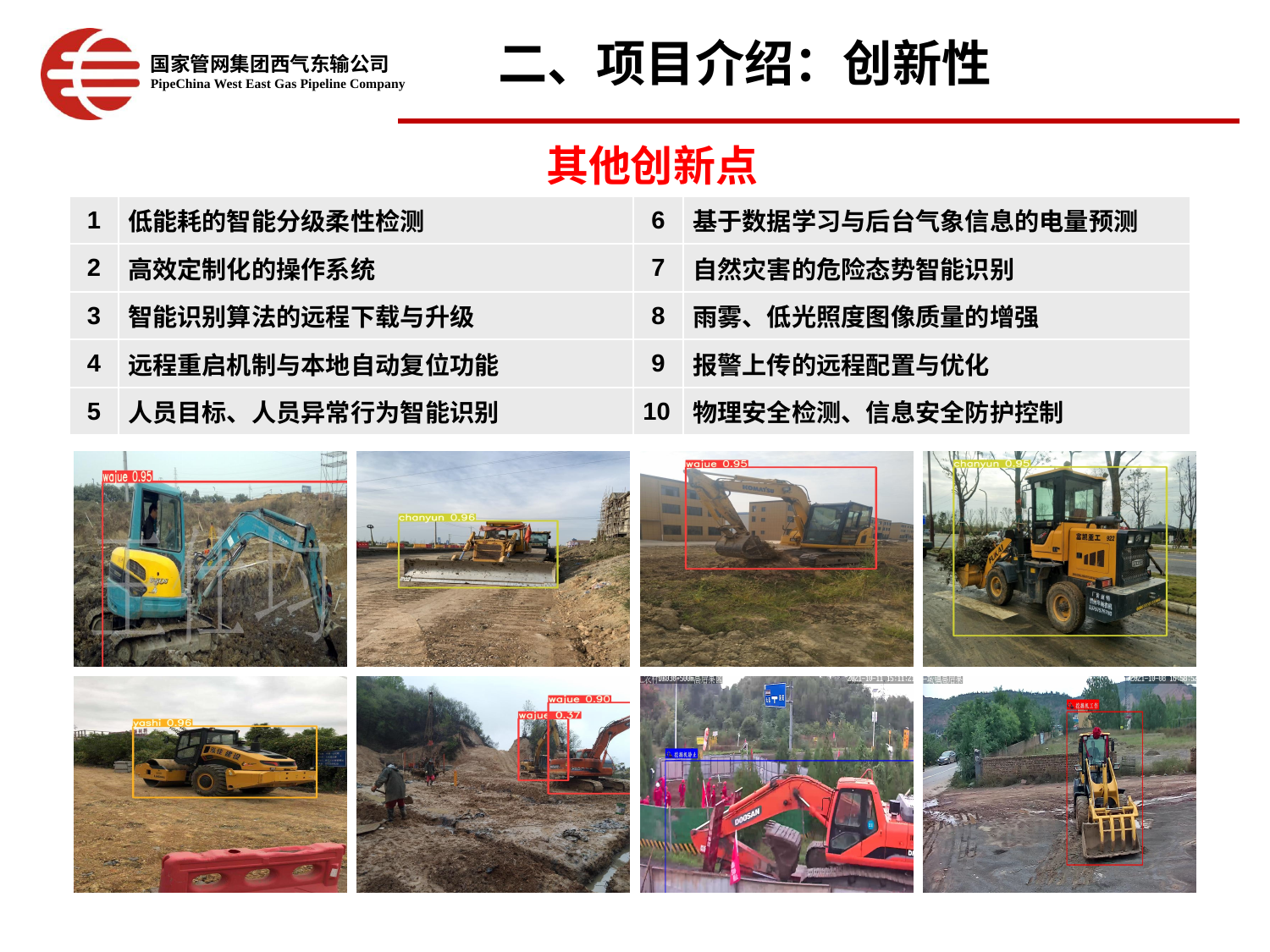

二、项目介绍：创新性
 其他创新点
| 1 | 低能耗的智能分级柔性检测 | 6 | 基于数据学习与后台气象信息的电量预测 |
| --- | --- | --- | --- |
| 2 | 高效定制化的操作系统 | 7 | 自然灾害的危险态势智能识别 |
| 3 | 智能识别算法的远程下载与升级 | 8 | 雨雾、低光照度图像质量的增强 |
| 4 | 远程重启机制与本地自动复位功能 | 9 | 报警上传的远程配置与优化 |
| 5 | 人员目标、人员异常行为智能识别 | 10 | 物理安全检测、信息安全防护控制 |
2.2
|  |  |  |  |
| --- | --- | --- | --- |
|  |  |  |  |